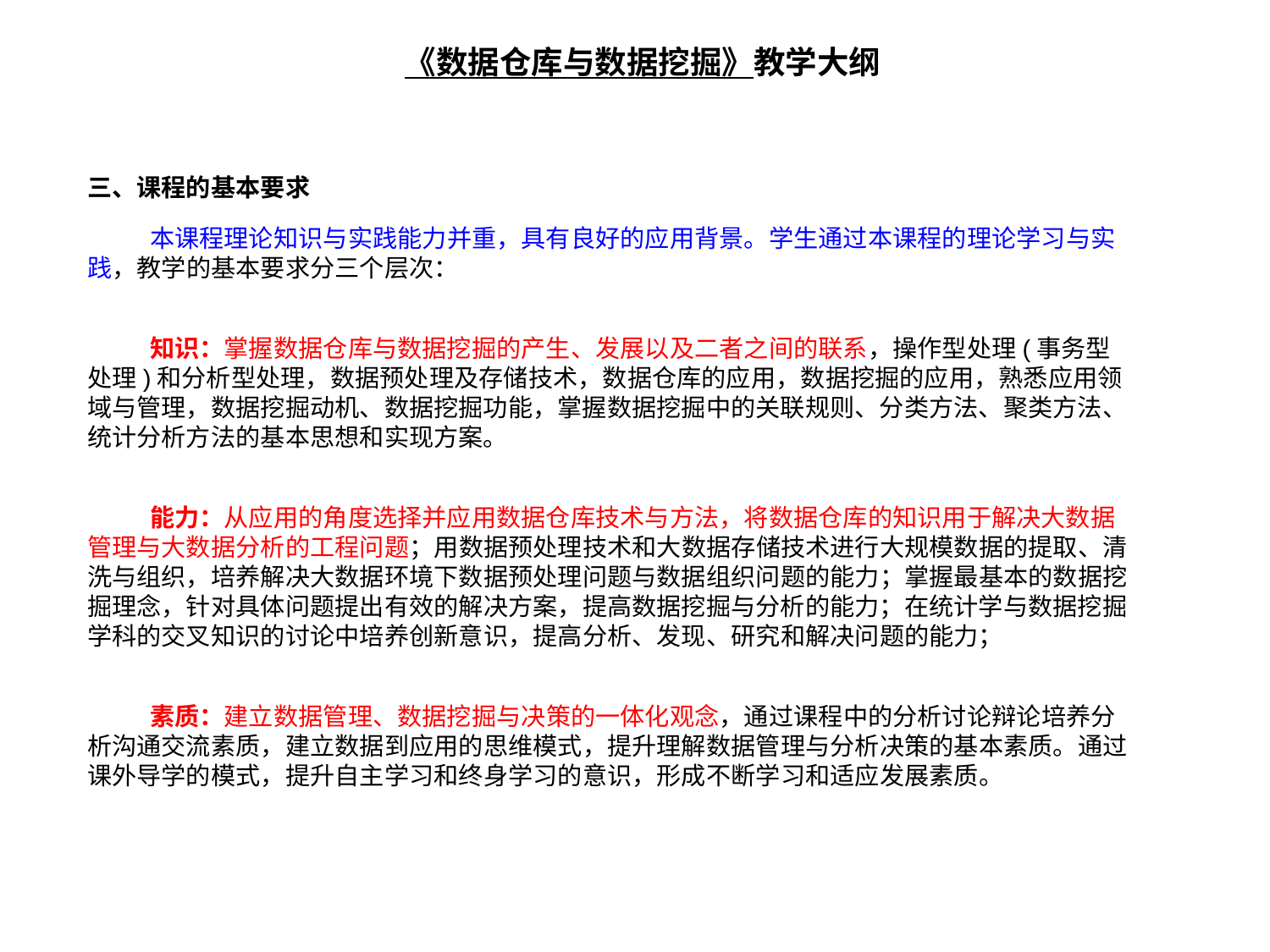

《数据仓库与数据挖掘》教学大纲
三、课程的基本要求
本课程理论知识与实践能力并重，具有良好的应用背景。学生通过本课程的理论学习与实践，教学的基本要求分三个层次：

知识：掌握数据仓库与数据挖掘的产生、发展以及二者之间的联系，操作型处理(事务型处理)和分析型处理，数据预处理及存储技术，数据仓库的应用，数据挖掘的应用，熟悉应用领域与管理，数据挖掘动机、数据挖掘功能，掌握数据挖掘中的关联规则、分类方法、聚类方法、统计分析方法的基本思想和实现方案。

能力：从应用的角度选择并应用数据仓库技术与方法，将数据仓库的知识用于解决大数据管理与大数据分析的工程问题；用数据预处理技术和大数据存储技术进行大规模数据的提取、清洗与组织，培养解决大数据环境下数据预处理问题与数据组织问题的能力；掌握最基本的数据挖掘理念，针对具体问题提出有效的解决方案，提高数据挖掘与分析的能力；在统计学与数据挖掘学科的交叉知识的讨论中培养创新意识，提高分析、发现、研究和解决问题的能力；

素质：建立数据管理、数据挖掘与决策的一体化观念，通过课程中的分析讨论辩论培养分析沟通交流素质，建立数据到应用的思维模式，提升理解数据管理与分析决策的基本素质。通过课外导学的模式，提升自主学习和终身学习的意识，形成不断学习和适应发展素质。